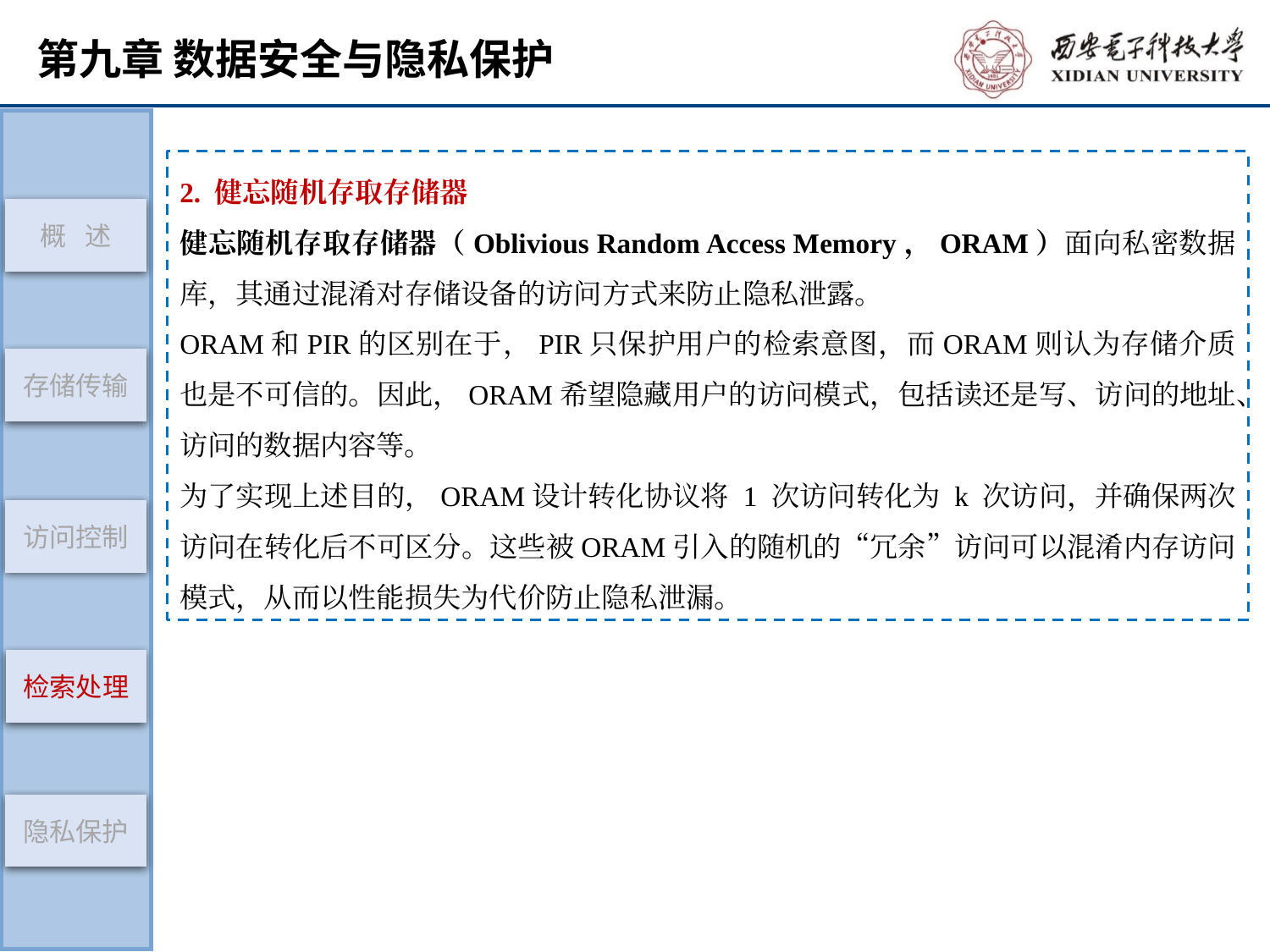

概   述
访问控制
检索处理
隐私保护
存储传输
2. 健忘随机存取存储器
健忘随机存取存储器（Oblivious Random Access Memory，ORAM）面向私密数据库，其通过混淆对存储设备的访问方式来防止隐私泄露。
ORAM和PIR的区别在于，PIR只保护用户的检索意图，而ORAM则认为存储介质也是不可信的。因此，ORAM希望隐藏用户的访问模式，包括读还是写、访问的地址、访问的数据内容等。
为了实现上述目的，ORAM设计转化协议将 1 次访问转化为 k 次访问，并确保两次访问在转化后不可区分。这些被ORAM引入的随机的“冗余”访问可以混淆内存访问模式，从而以性能损失为代价防止隐私泄漏。